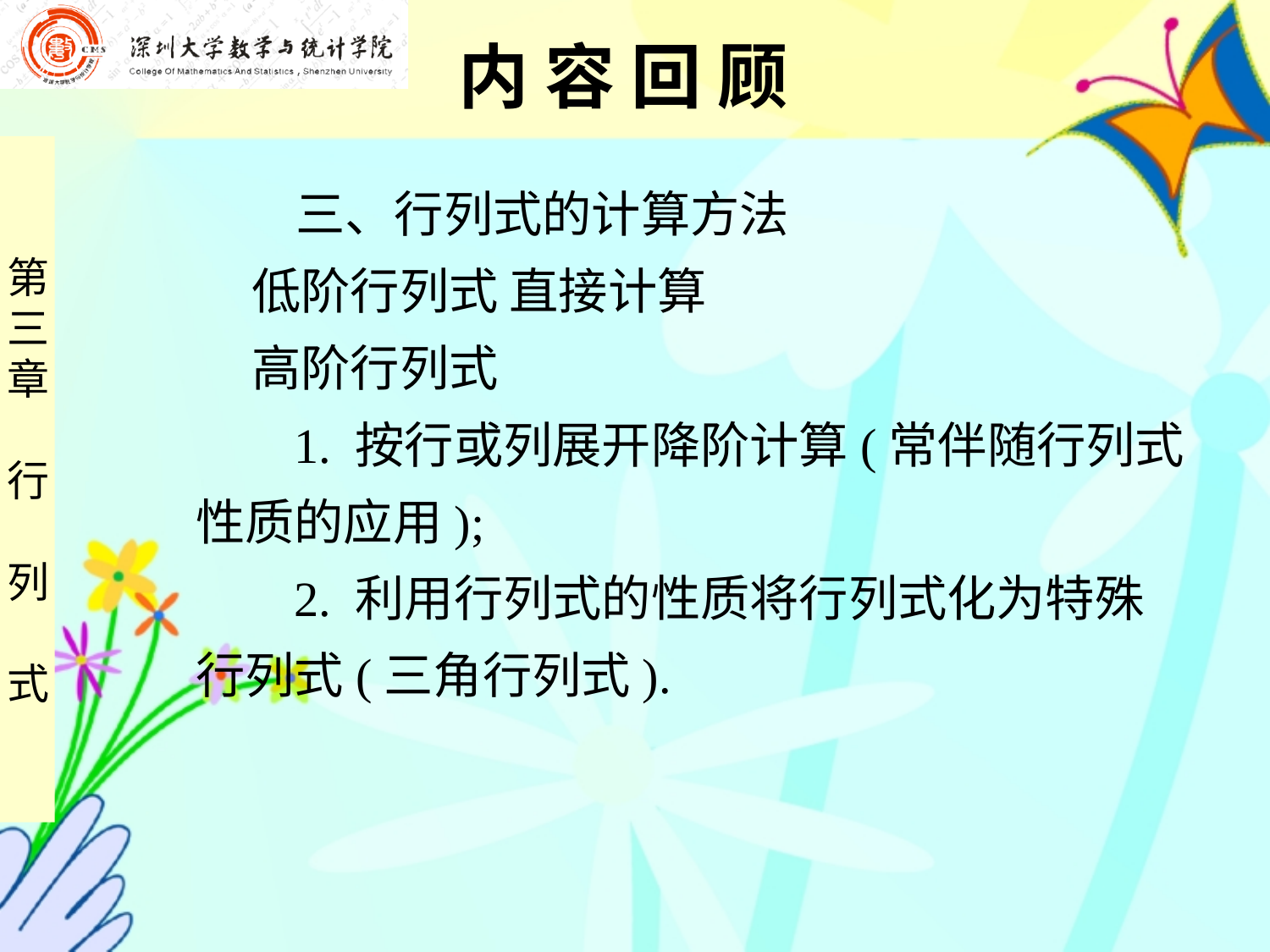

内 容 回 顾
        三、行列式的计算方法
    低阶行列式 直接计算
    高阶行列式
        1. 按行或列展开降阶计算(常伴随行列式
性质的应用);
        2. 利用行列式的性质将行列式化为特殊
行列式(三角行列式).